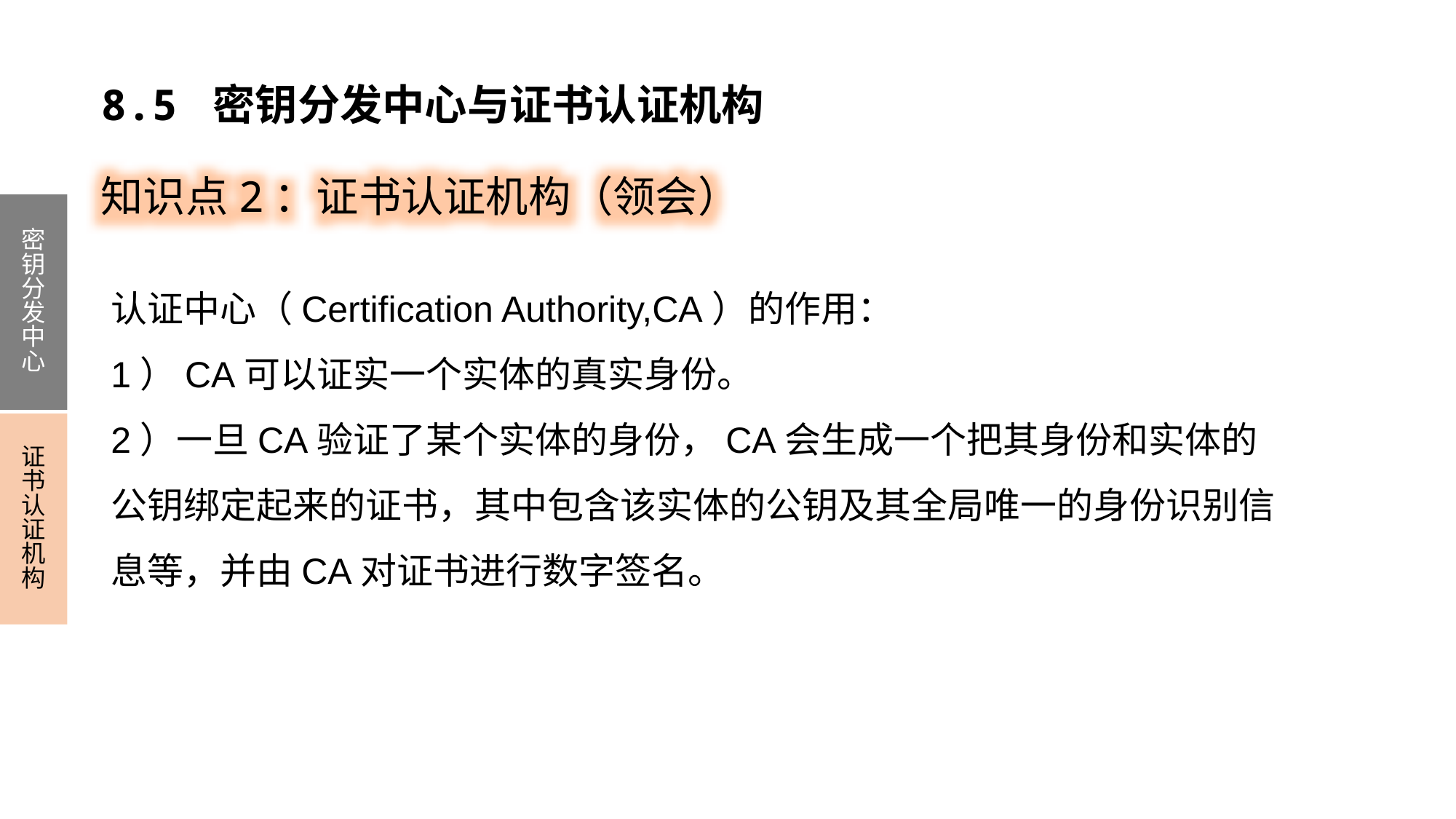

8.5 密钥分发中心与证书认证机构
知识点2：证书认证机构（领会）
密钥分发中心
证书认证机构
认证中心（Certification Authority,CA）的作用：
1）CA可以证实一个实体的真实身份。
2）一旦CA验证了某个实体的身份，CA会生成一个把其身份和实体的公钥绑定起来的证书，其中包含该实体的公钥及其全局唯一的身份识别信息等，并由CA对证书进行数字签名。